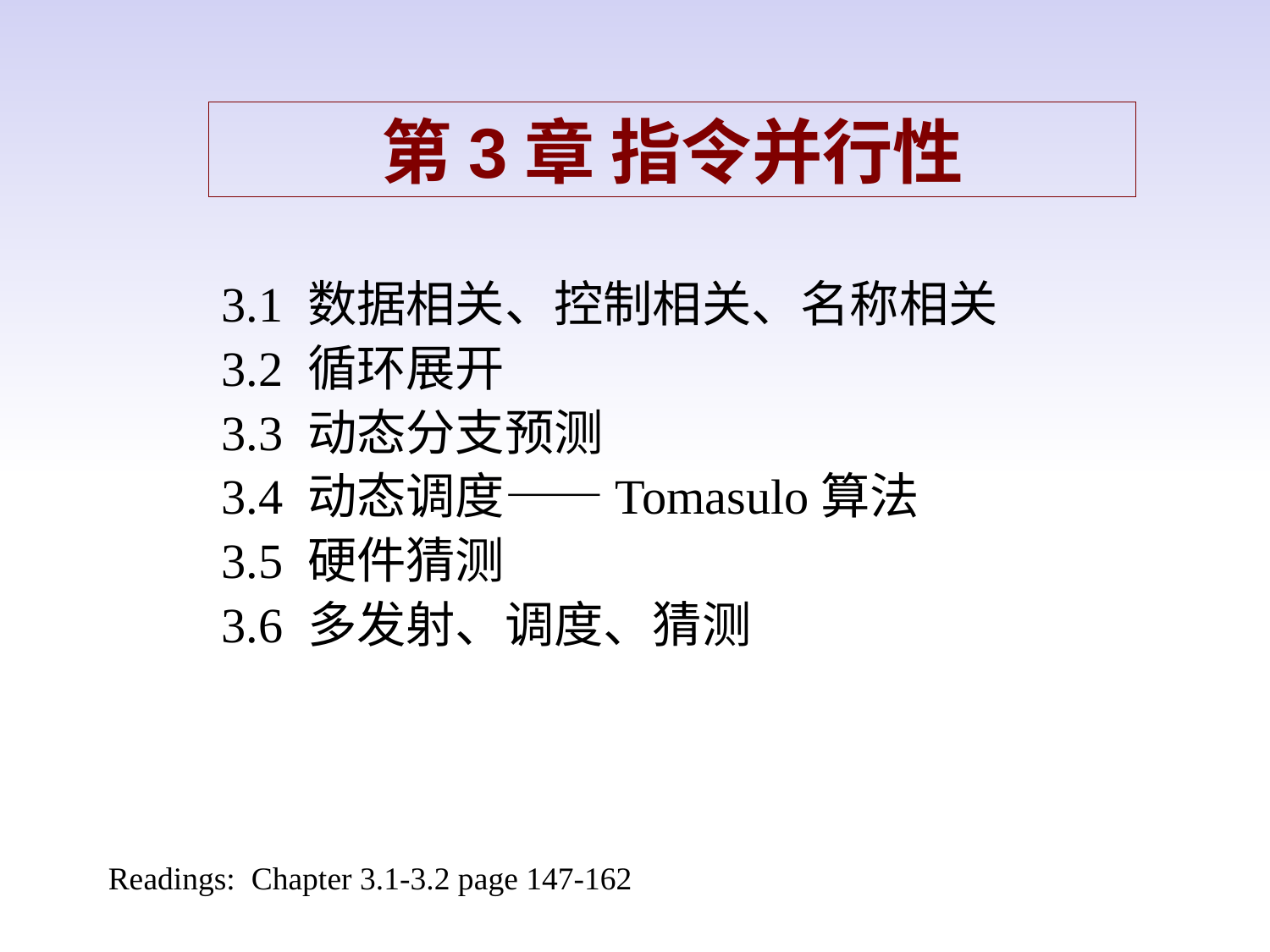

# 第3章 指令并行性
3.1 数据相关、控制相关、名称相关
3.2 循环展开
3.3 动态分支预测
3.4 动态调度——Tomasulo算法
3.5 硬件猜测
3.6 多发射、调度、猜测
Readings:  Chapter 3.1-3.2 page 147-162